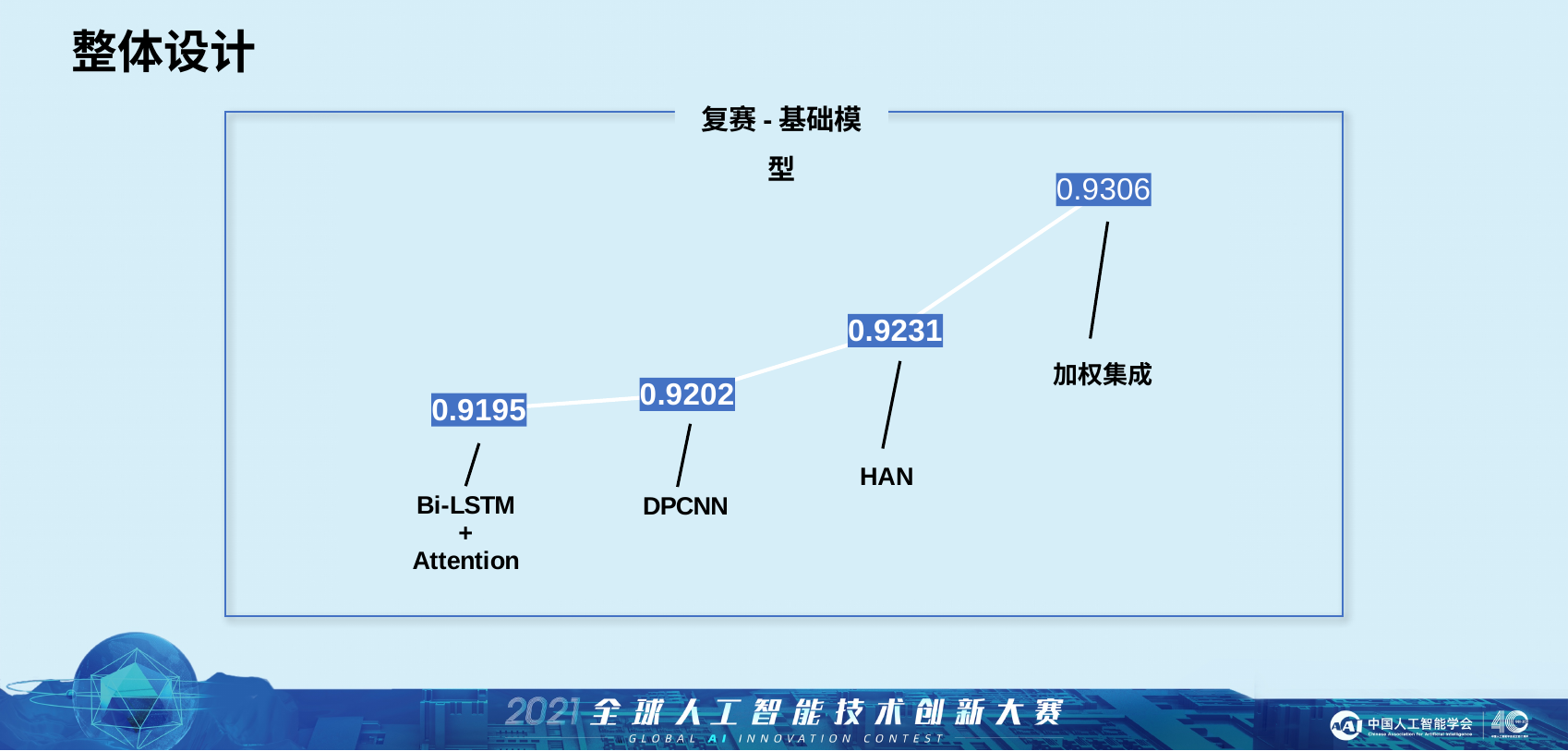

整体设计
复赛-基础模型

### Chart

| Category | 系列 3 |
|---|---|
| 类别 1 | 0.9195 |
| 类别 2 | 0.9202 |
| 类别 4 | 0.9231 |
| 类别 5  | 0.9295 |
加权集成
HAN